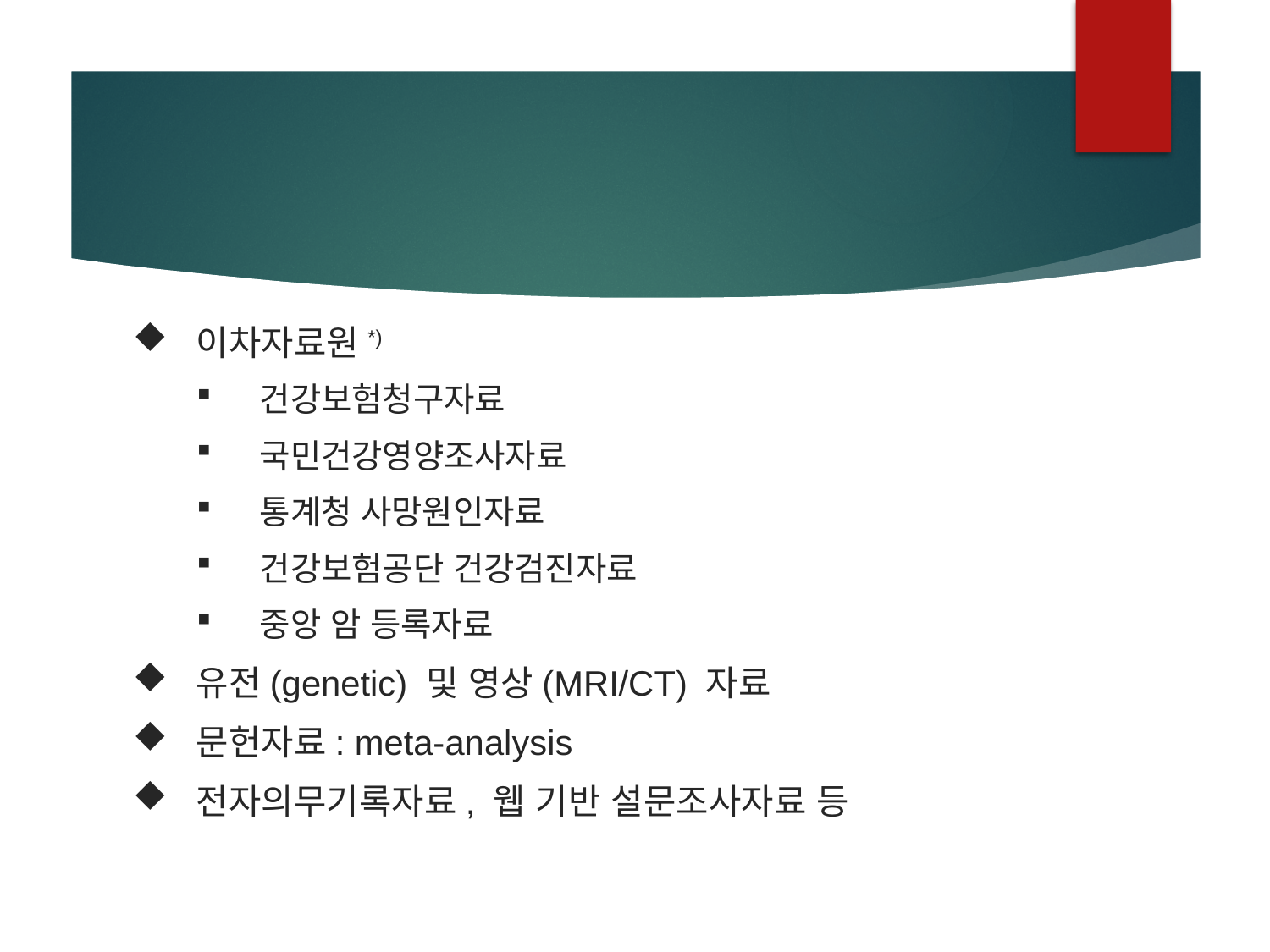

#
이차자료원*)
건강보험청구자료
국민건강영양조사자료
통계청 사망원인자료
건강보험공단 건강검진자료
중앙 암 등록자료
유전(genetic) 및 영상(MRI/CT) 자료
문헌자료: meta-analysis
전자의무기록자료, 웹 기반 설문조사자료 등
23